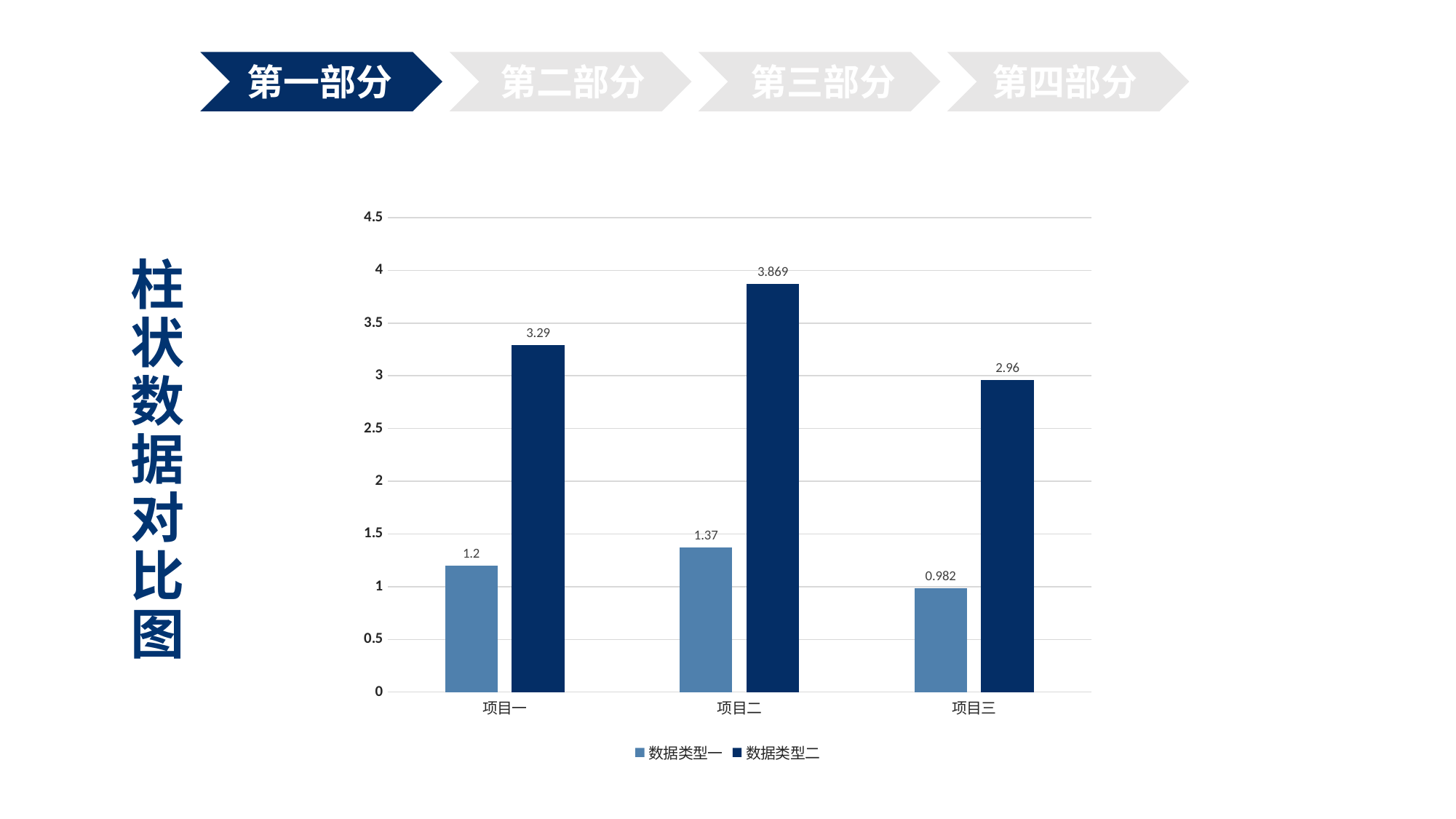

第二部分
第一部分
第三部分
第四部分

### Chart

| Category | 数据类型一 | 数据类型二 |
|---|---|---|
| 项目一 | 1.2 | 3.29 |
| 项目二 | 1.37 | 3.869 |
| 项目三 | 0.982 | 2.96 |
# 柱状数据对比图